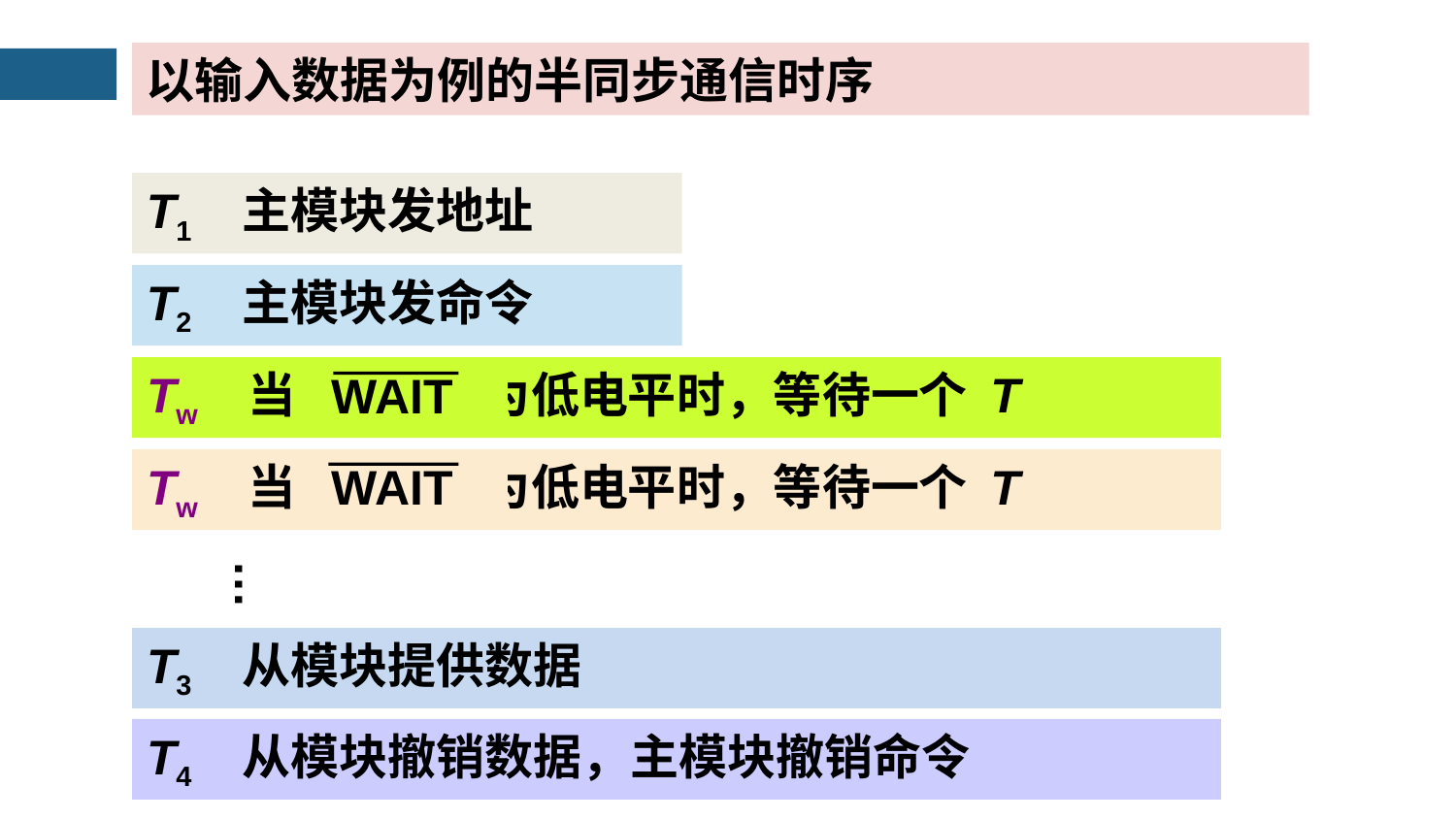

以输入数据为例的半同步通信时序
T1     主模块发地址
T2     主模块发命令
Tw     当                 为低电平时，等待一个 T
  WAIT

Tw     当                 为低电平时，等待一个 T
  WAIT

…
T3     从模块提供数据
T4     从模块撤销数据，主模块撤销命令